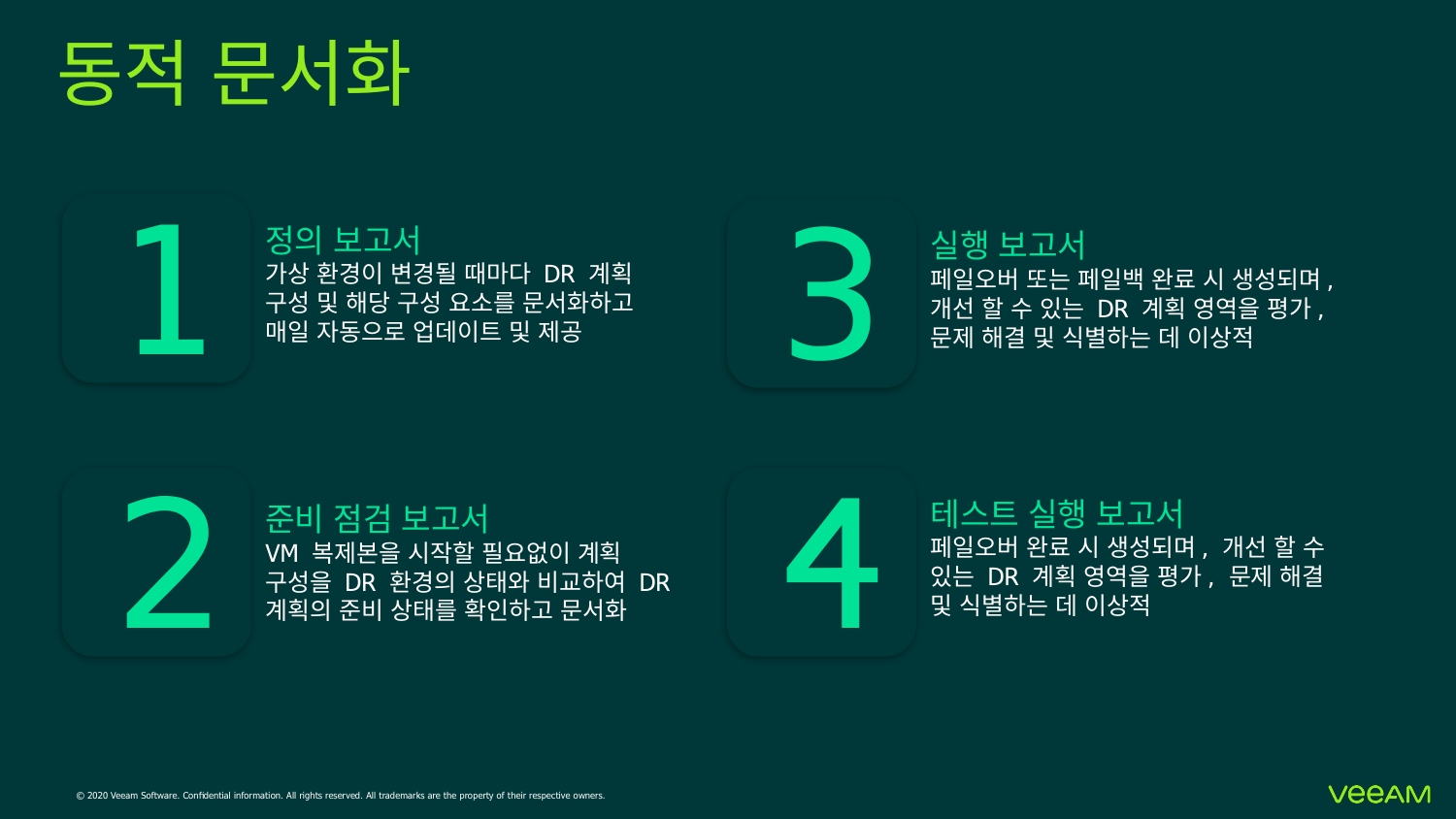

# 동적 문서화
1

정의 보고서
가상 환경이 변경될 때마다 DR 계획 구성 및 해당 구성 요소를 문서화하고 매일 자동으로 업데이트 및 제공
3

실행 보고서
페일오버 또는 페일백 완료 시 생성되며, 개선 할 수 있는 DR 계획 영역을 평가, 문제 해결 및 식별하는 데 이상적
4

테스트 실행 보고서
페일오버 완료 시 생성되며, 개선 할 수 있는 DR 계획 영역을 평가, 문제 해결 및 식별하는 데 이상적
2

준비 점검 보고서
VM 복제본을 시작할 필요없이 계획 구성을 DR 환경의 상태와 비교하여 DR 계획의 준비 상태를 확인하고 문서화